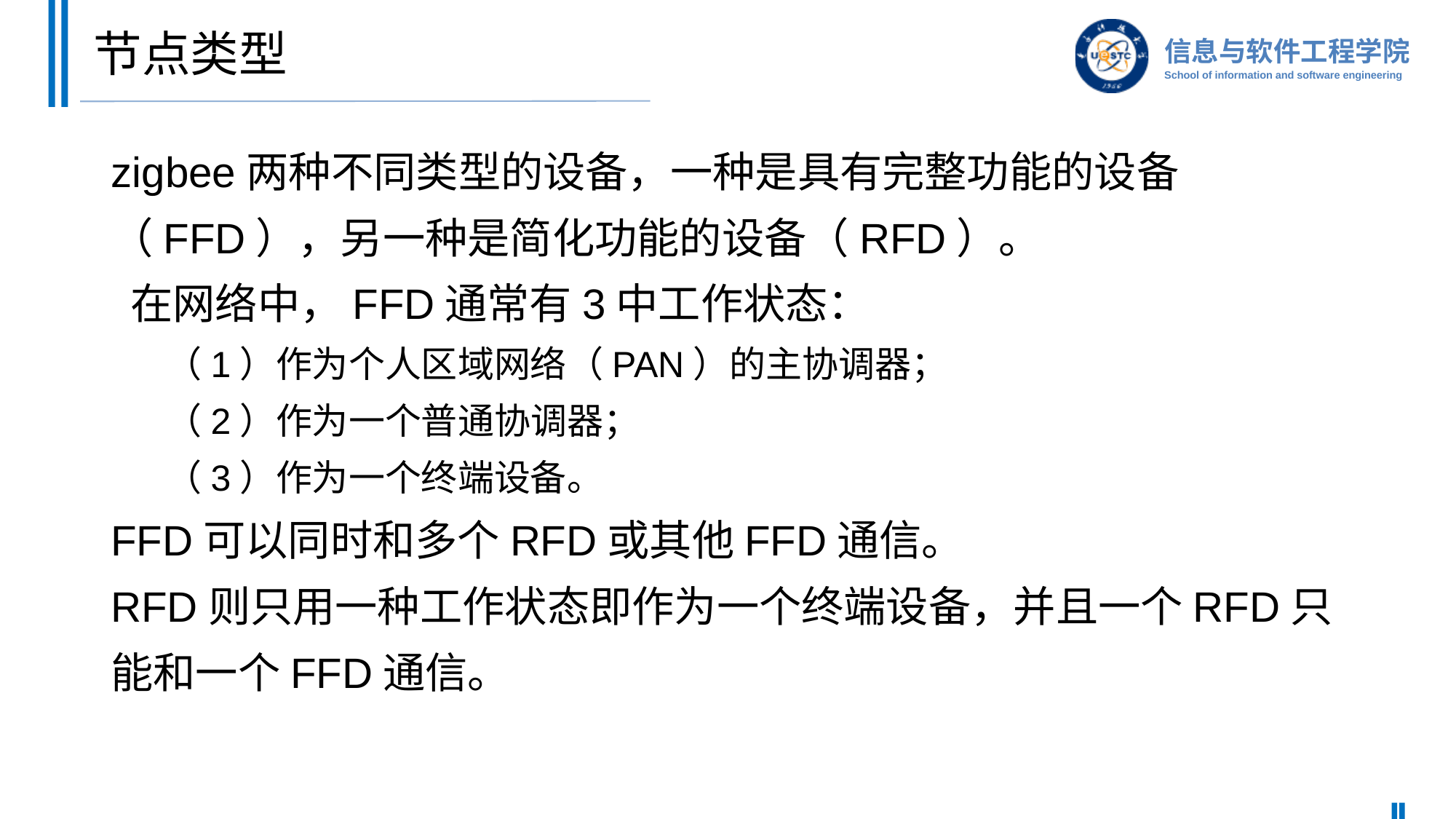

# 节点类型
zigbee两种不同类型的设备，一种是具有完整功能的设备（FFD），另一种是简化功能的设备（RFD）。
 在网络中，FFD通常有3中工作状态：
（1）作为个人区域网络（PAN）的主协调器；
（2）作为一个普通协调器；
（3）作为一个终端设备。
FFD可以同时和多个RFD或其他FFD通信。
RFD则只用一种工作状态即作为一个终端设备，并且一个RFD只能和一个FFD通信。